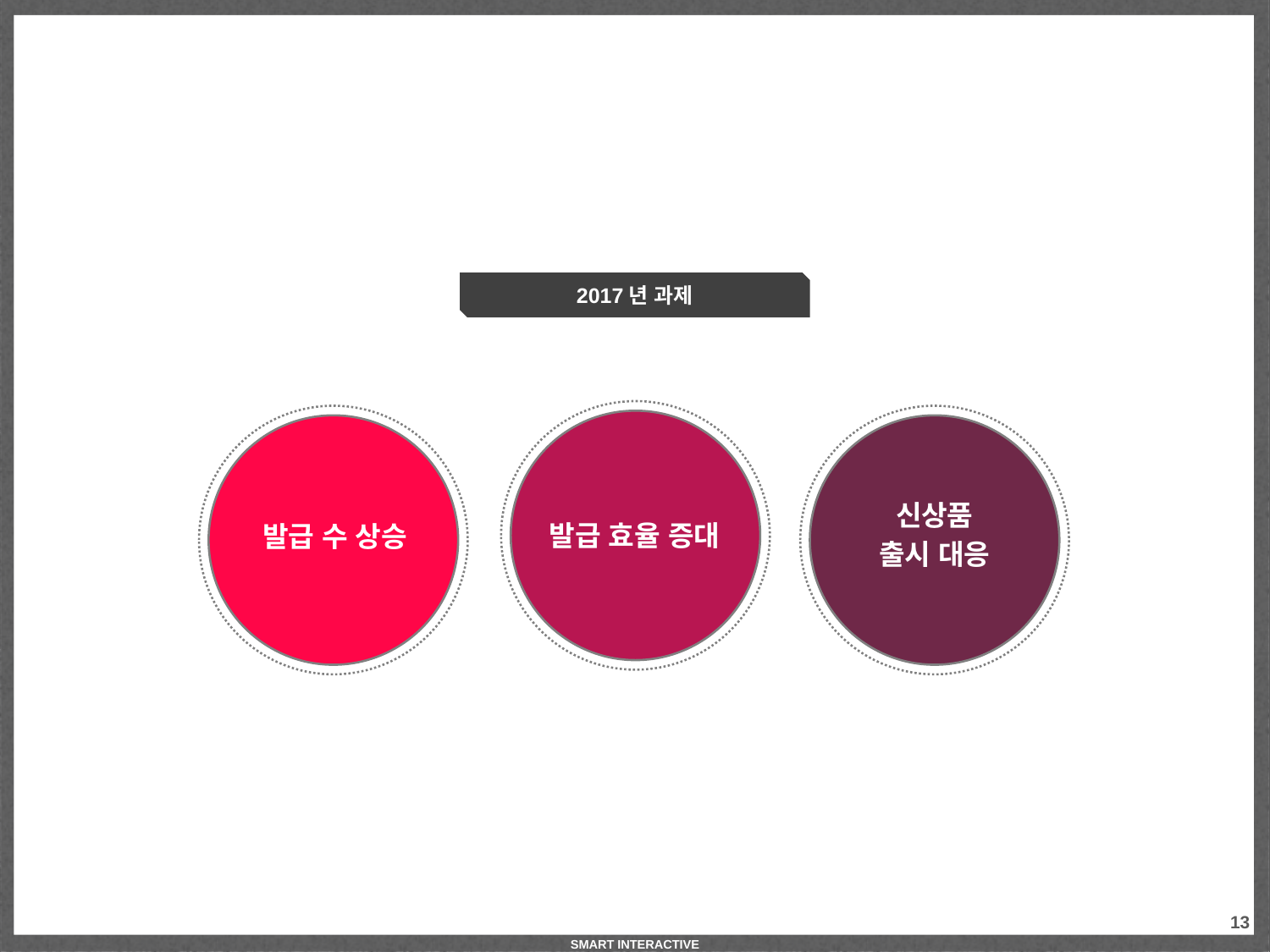

2017년 과제

발급 효율 증대

발급 수 상승

신상품
출시 대응